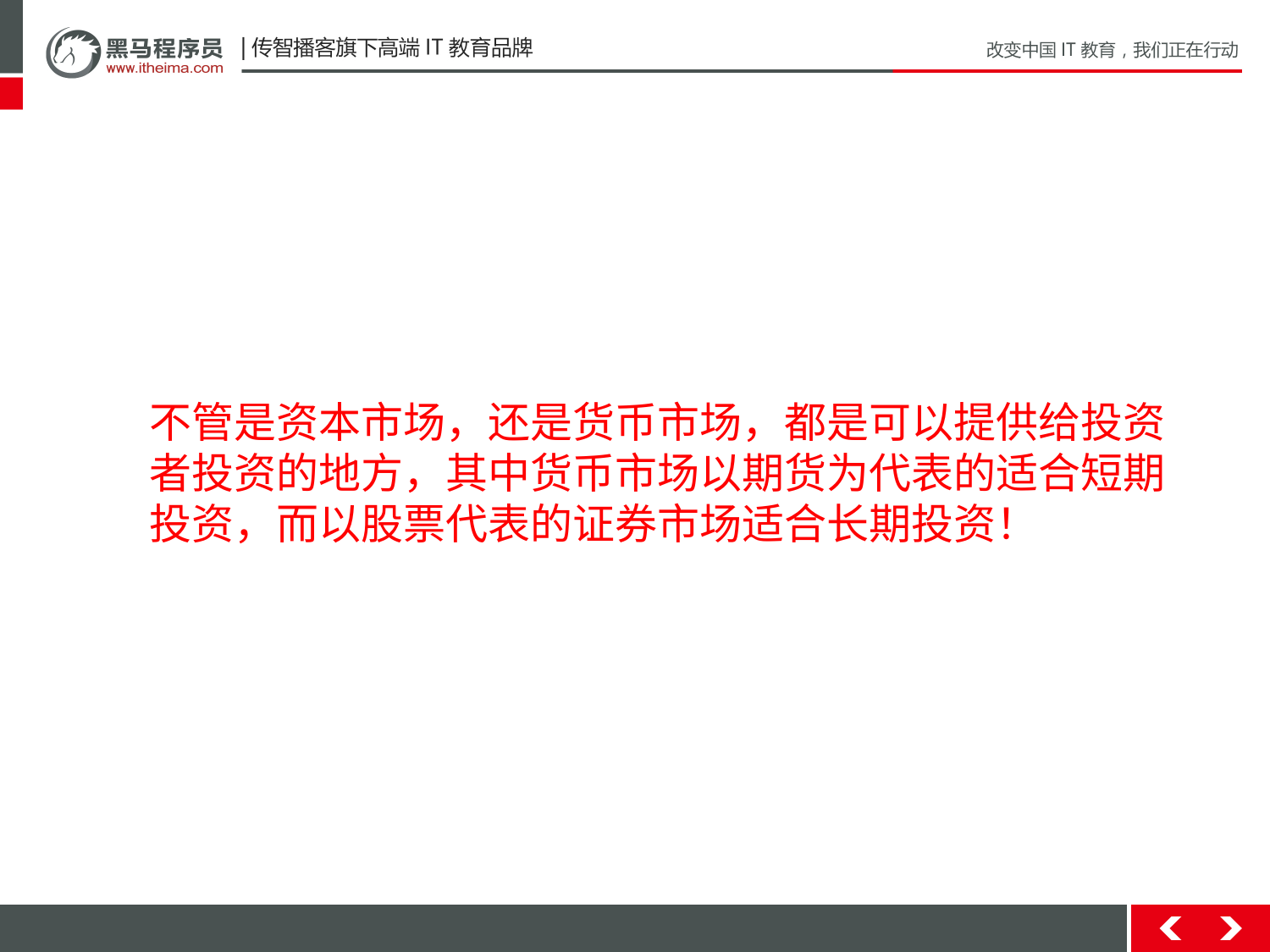

不管是资本市场，还是货币市场，都是可以提供给投资
者投资的地方，其中货币市场以期货为代表的适合短期
投资，而以股票代表的证券市场适合长期投资！